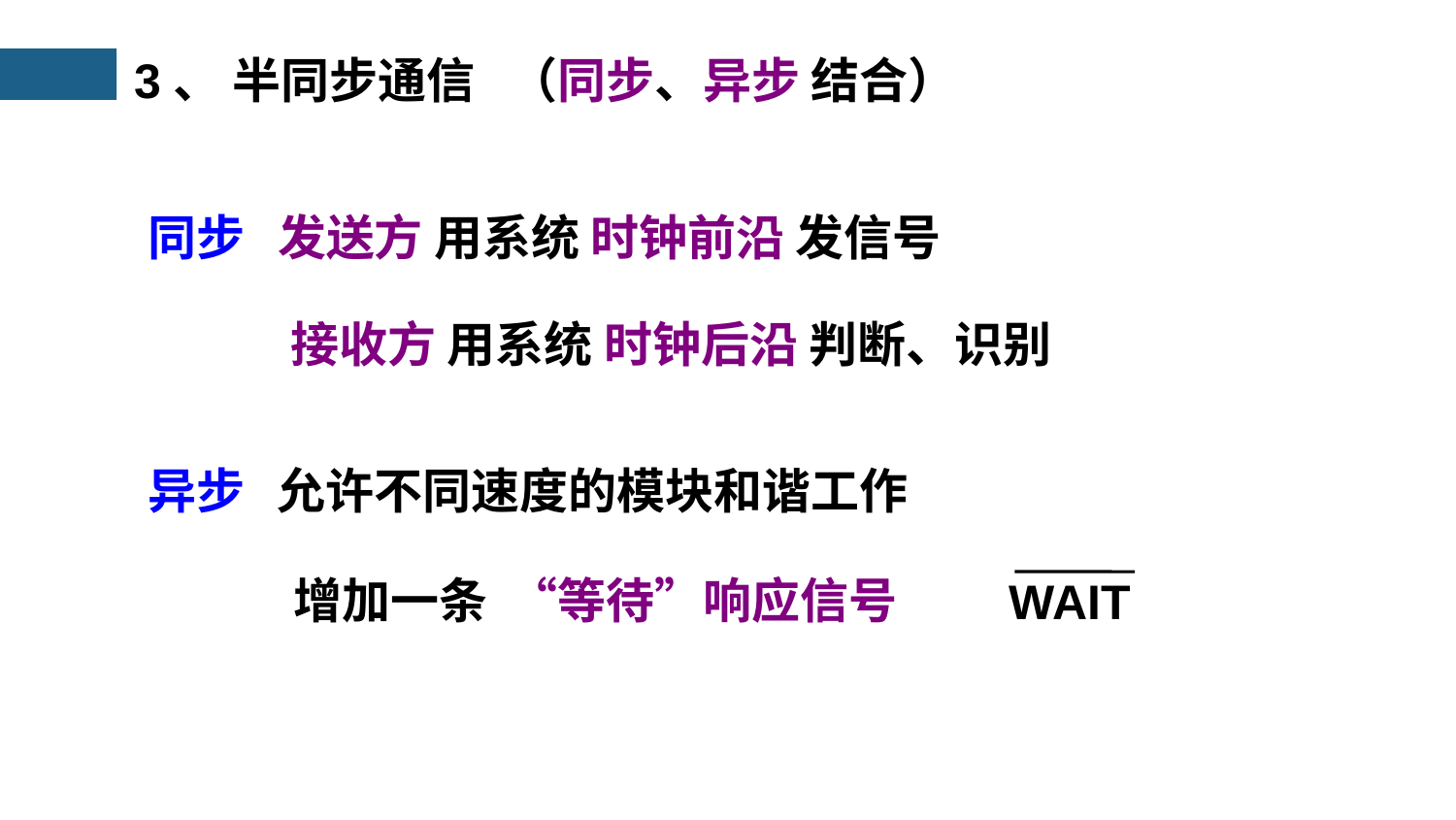

（同步、异步 结合）
3、 半同步通信
同步   发送方 用系统 时钟前沿 发信号
 接收方 用系统 时钟后沿 判断、识别
异步   允许不同速度的模块和谐工作
 增加一条  “等待”响应信号
WAIT